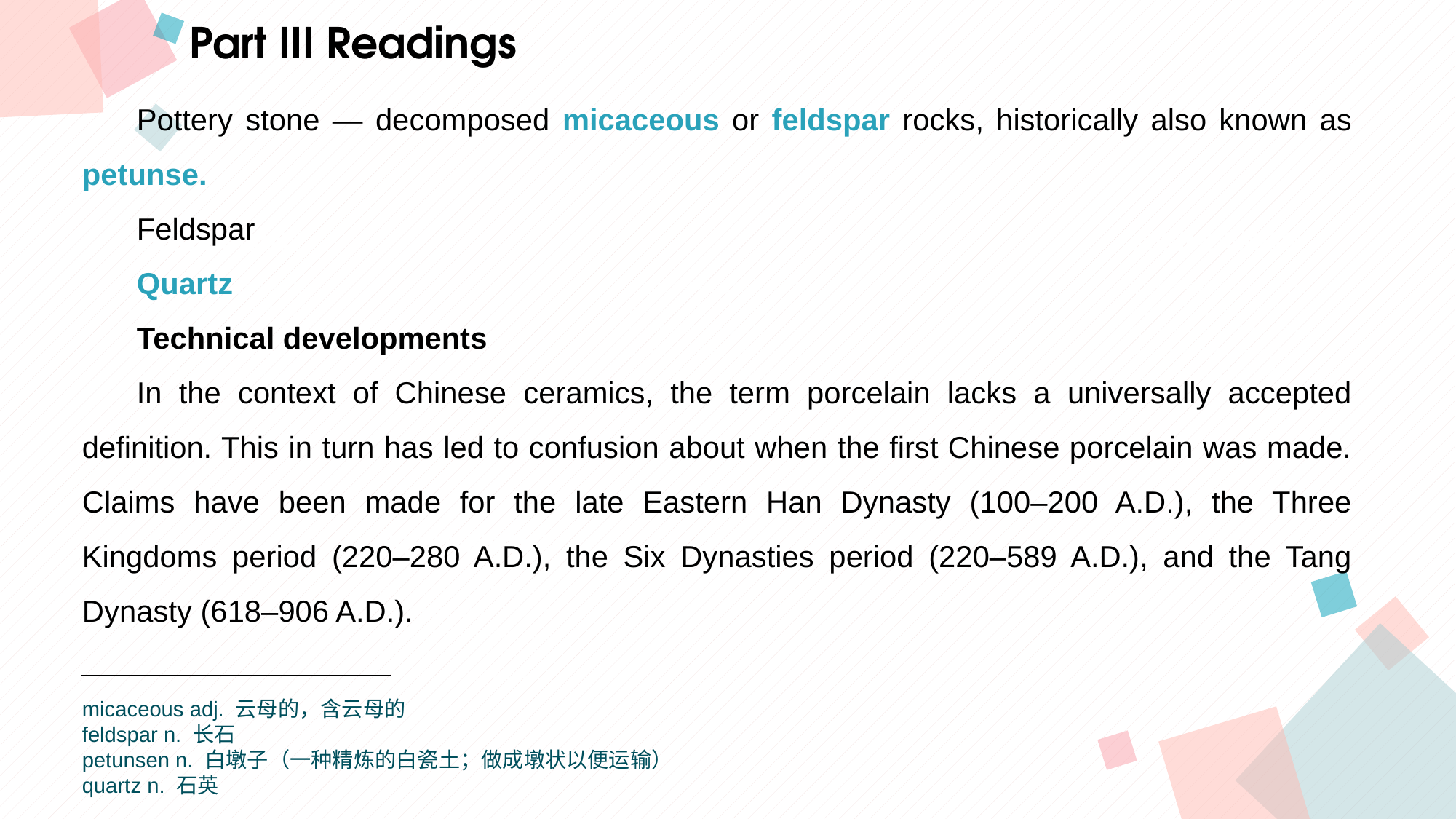

Part III Readings
Pottery stone — decomposed micaceous or feldspar rocks, historically also known as petunse.
Feldspar
Quartz
Technical developments
In the context of Chinese ceramics, the term porcelain lacks a universally accepted definition. This in turn has led to confusion about when the first Chinese porcelain was made. Claims have been made for the late Eastern Han Dynasty (100–200 A.D.), the Three Kingdoms period (220–280 A.D.), the Six Dynasties period (220–589 A.D.), and the Tang Dynasty (618–906 A.D.).
点击此处添加标题
点击此处添加标题
标题数字等都可以通过点击和重新输入进行更改，顶部“开始”面板中可以对字体、字号、颜色等进行修改。建议正文8-14号字，1.3倍字间距。
标题数字等都可以通过点击和重新输入进行更改，顶部“开始”面板中可以对字体、字号、颜色等进行修改。建议正文8-14号字，1.3倍字间距。
标题数字等都可以通过点击和重新输入进行更改，顶部“开始”面板中可以对字体、字号、颜色等进行修改。建议正文8-14号字，1.3倍字间距。
点击此处添加标题
标题数字等都可以通过点击和重新输入进行更改，顶部“开始”面板中可以对字体、字号、颜色等进行修改。建议正文8-14号字，1.3倍字间距。
micaceous adj. 云母的，含云母的
feldspar n. 长石
petunsen n. 白墩子（一种精炼的白瓷土；做成墩状以便运输）
quartz n. 石英